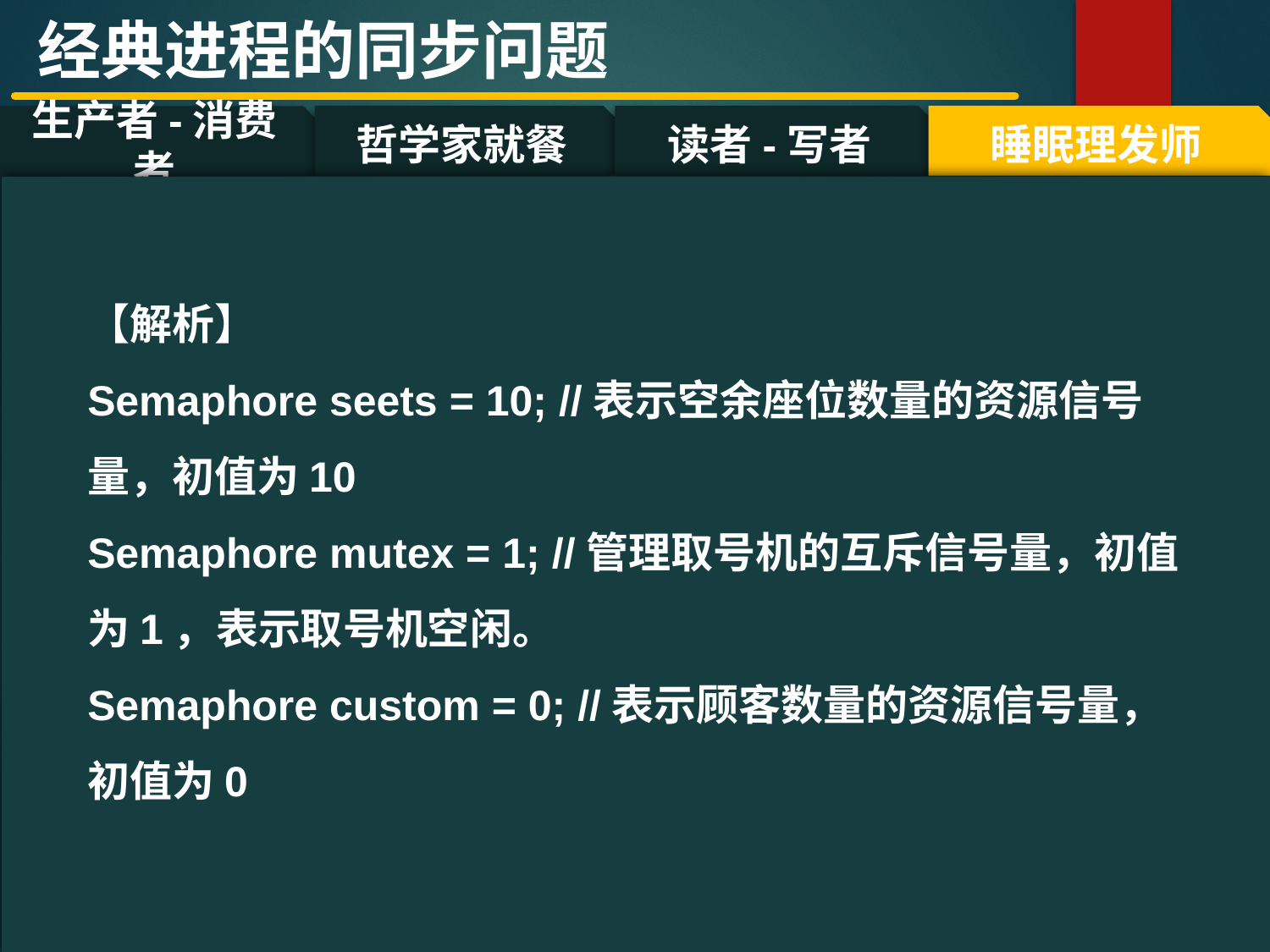

经典进程的同步问题
哲学家就餐
读者-写者
睡眠理发师
生产者-消费者
#
【解析】
Semaphore seets = 10; //表示空余座位数量的资源信号量，初值为10
Semaphore mutex = 1; //管理取号机的互斥信号量，初值为1，表示取号机空闲。
Semaphore custom = 0; //表示顾客数量的资源信号量，初值为0